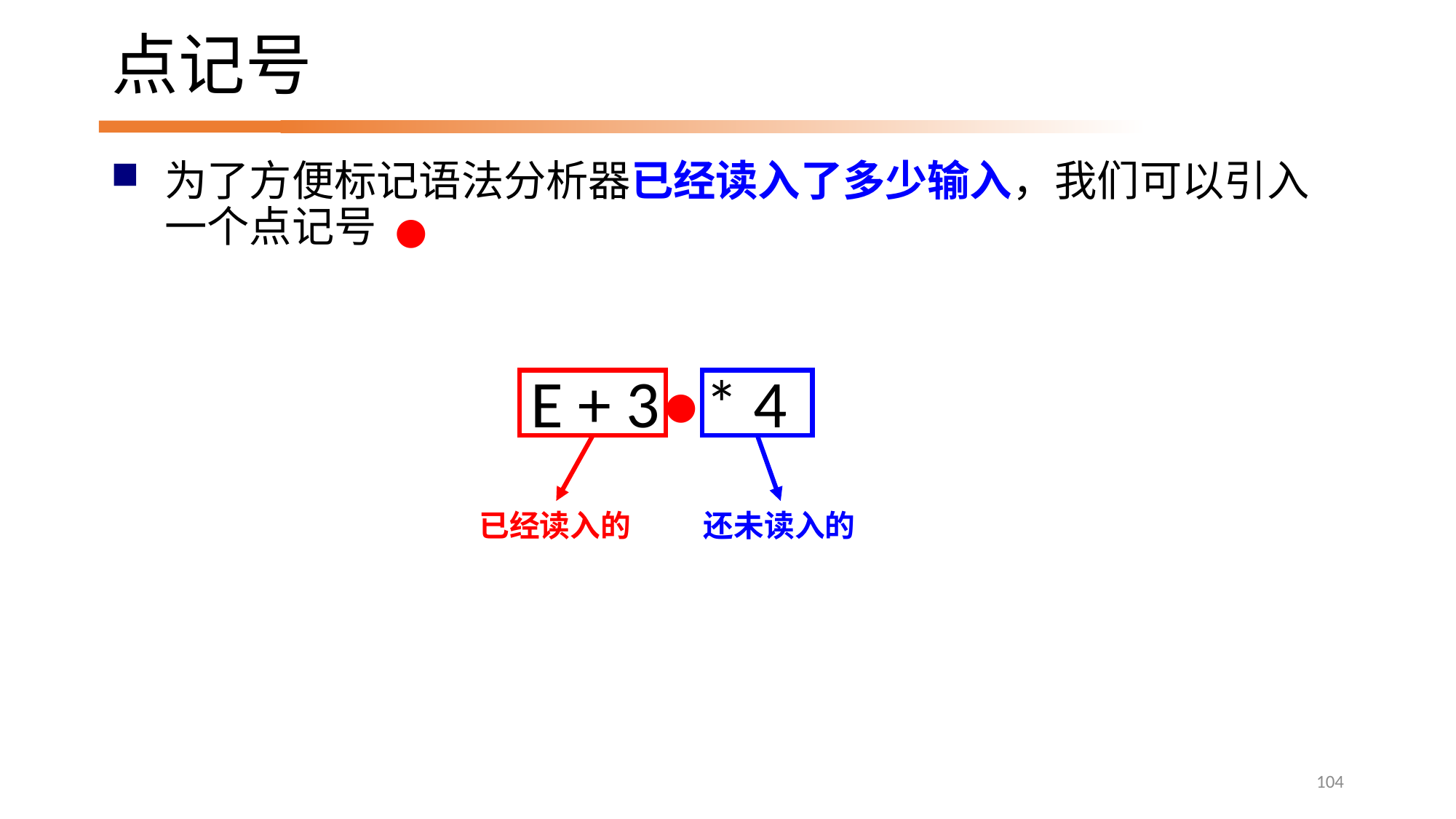

# 点记号
为了方便标记语法分析器已经读入了多少输入，我们可以引入一个点记号
•
•
E + 3   * 4

已经读入的

还未读入的
104